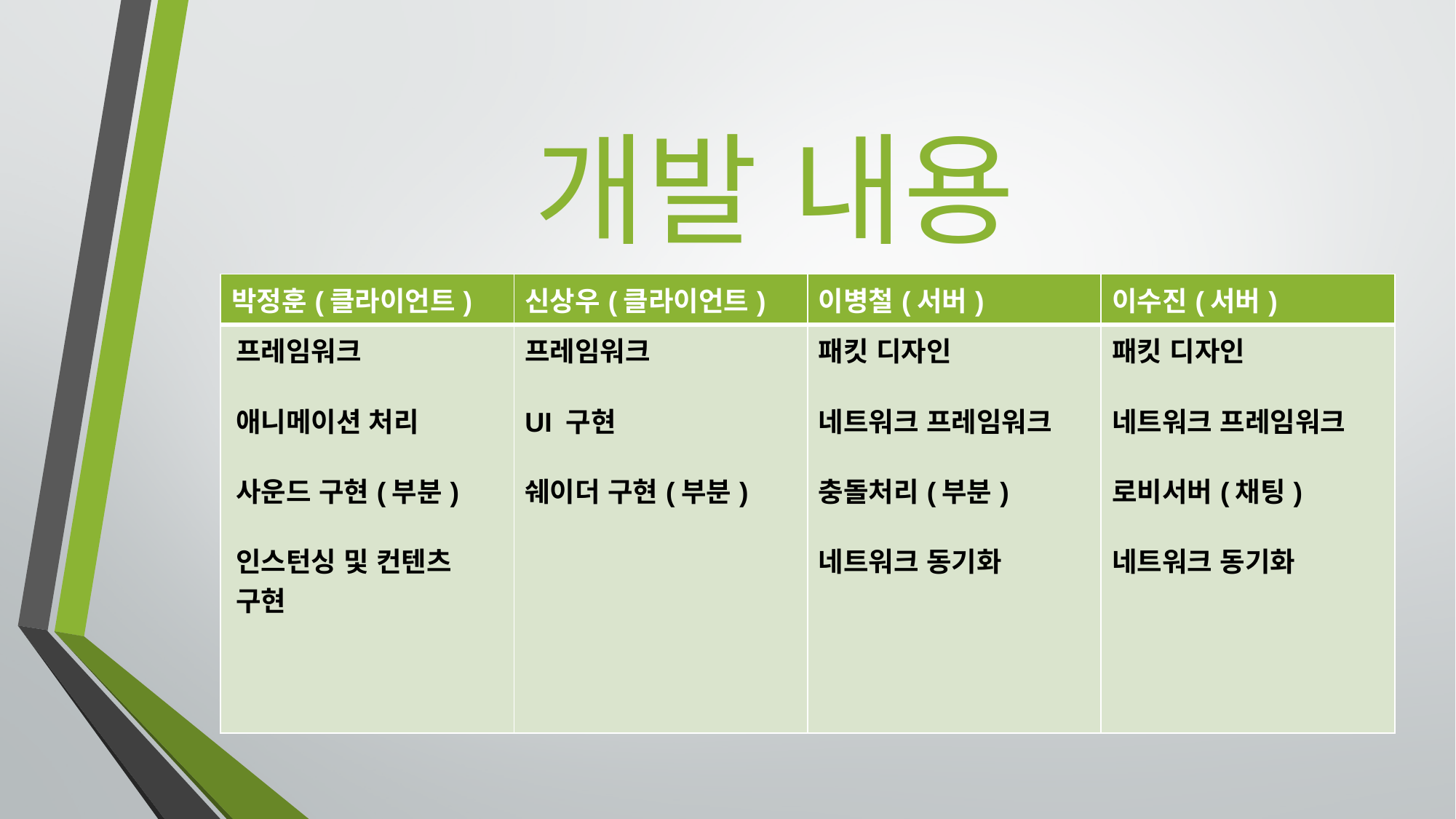

# 개발 내용
| 박정훈(클라이언트) | 신상우(클라이언트) | 이병철(서버) | 이수진(서버) |
| --- | --- | --- | --- |
| 프레임워크 애니메이션 처리 사운드 구현(부분) 인스턴싱 및 컨텐츠 구현 | 프레임워크  UI 구현 쉐이더 구현(부분) | 패킷 디자인 네트워크 프레임워크 충돌처리(부분) 네트워크 동기화 | 패킷 디자인 네트워크 프레임워크 로비서버(채팅) 네트워크 동기화 |